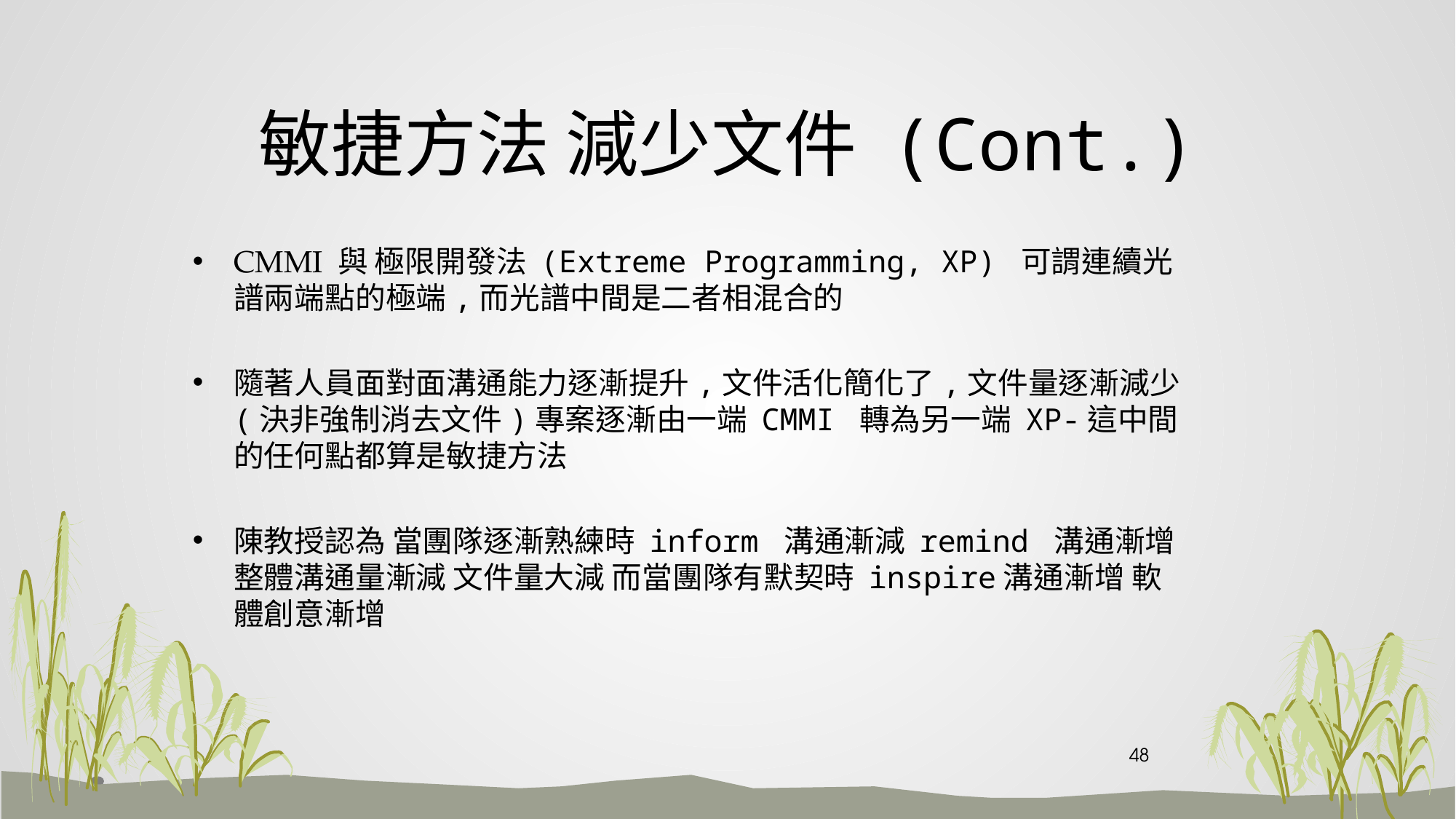

# 敏捷方法 減少文件 (Cont.)
CMMI 與 極限開發法 (Extreme Programming, XP) 可謂連續光譜兩端點的極端,而光譜中間是二者相混合的

隨著人員面對面溝通能力逐漸提升,文件活化簡化了,文件量逐漸減少(決非強制消去文件)專案逐漸由一端 CMMI 轉為另一端 XP-這中間的任何點都算是敏捷方法

陳教授認為 當團隊逐漸熟練時 inform 溝通漸減 remind 溝通漸增 整體溝通量漸減 文件量大減 而當團隊有默契時 inspire溝通漸增 軟體創意漸增
48